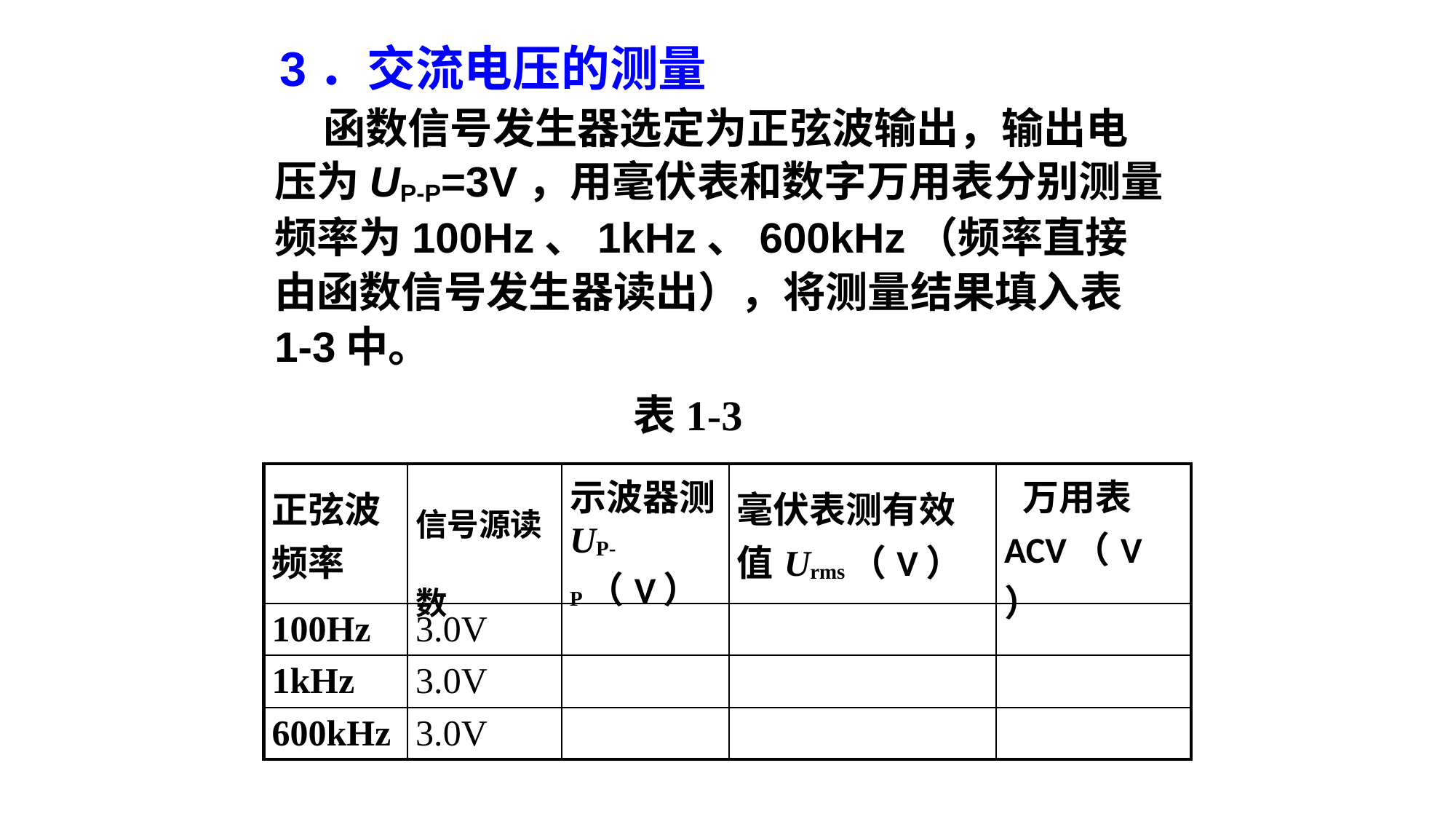

3．交流电压的测量
    函数信号发生器选定为正弦波输出，输出电压为UP-P=3V，用毫伏表和数字万用表分别测量频率为100Hz、1kHz、600kHz（频率直接由函数信号发生器读出），将测量结果填入表1-3中。
3．交流电压的测量
表1-3
| 正弦波频率 | 信号源读数 | 示波器测UP-P（V） | 毫伏表测有效值Urms（V） | 万用表ACV（V） |
| --- | --- | --- | --- | --- |
| 100Hz | 3.0V |  |  |  |
| 1kHz | 3.0V |  |  |  |
| 600kHz | 3.0V |  |  |  |